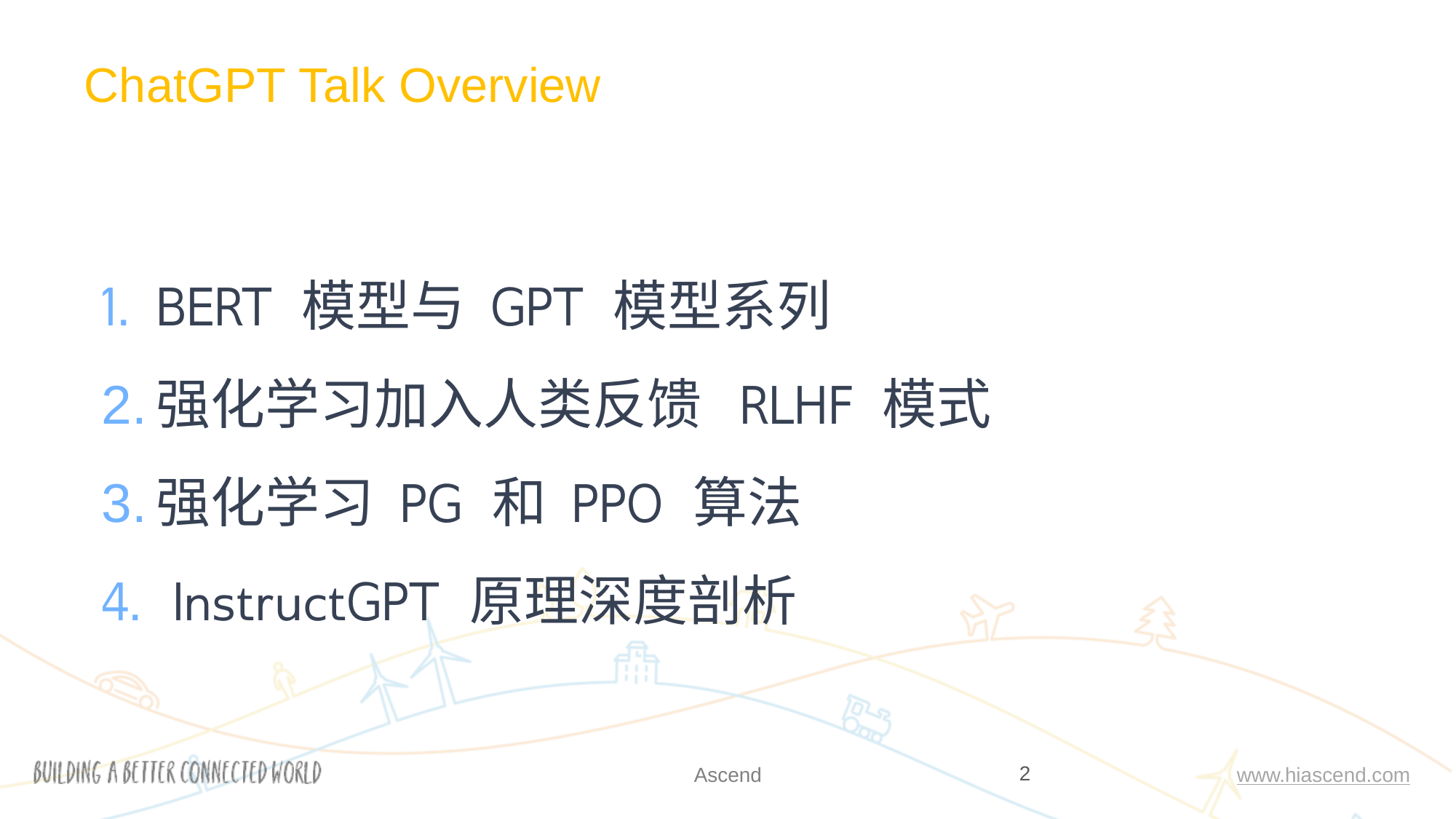

ChatGPT Talk Overview
BERT 模型与 GPT 模型系列
强化学习加入人类反馈  RLHF 模式
强化学习 PG 和 PPO 算法
 InstructGPT 原理深度剖析